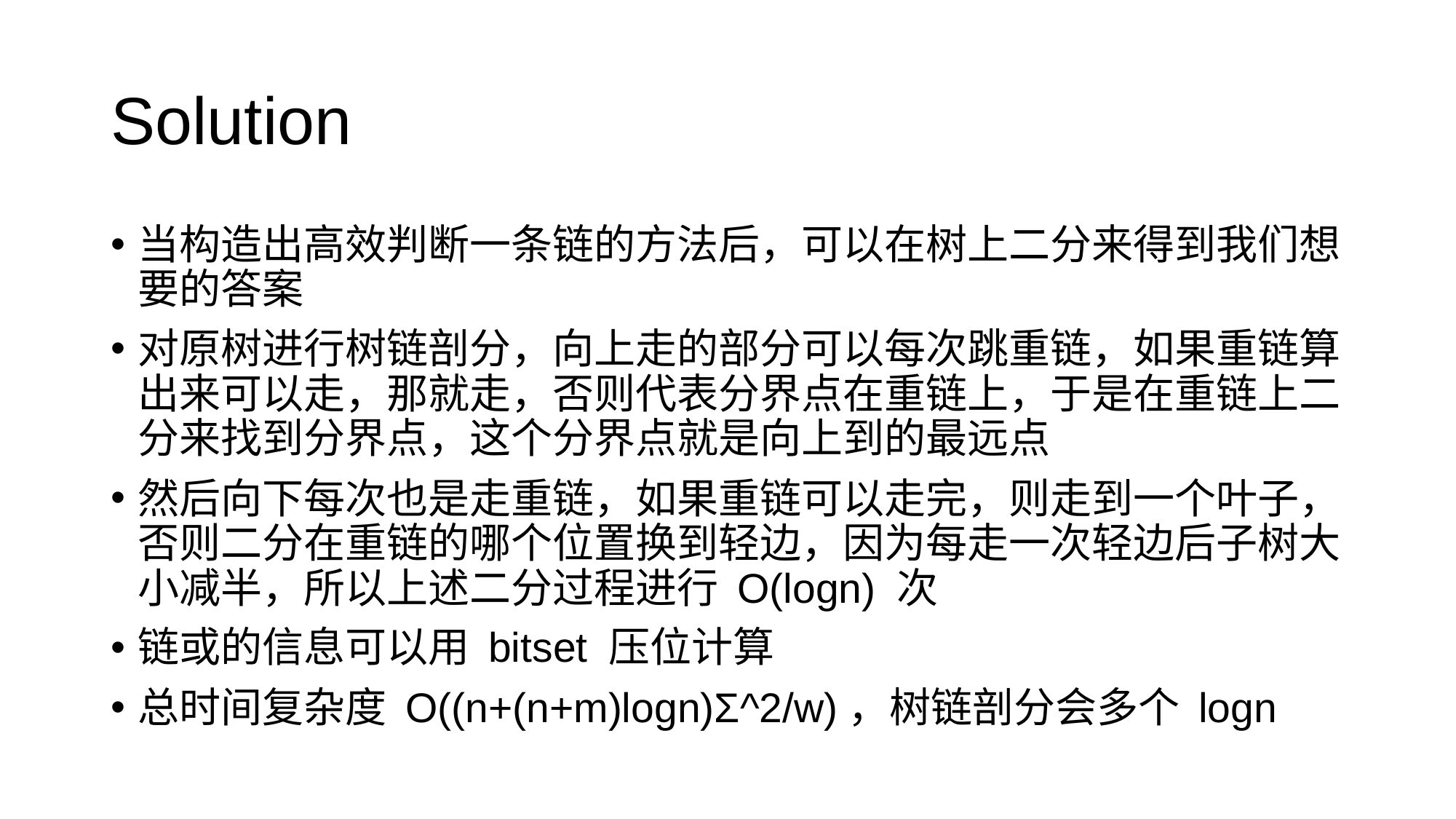

# Solution
当构造出高效判断一条链的方法后，可以在树上二分来得到我们想要的答案
对原树进行树链剖分，向上走的部分可以每次跳重链，如果重链算出来可以走，那就走，否则代表分界点在重链上，于是在重链上二分来找到分界点，这个分界点就是向上到的最远点
然后向下每次也是走重链，如果重链可以走完，则走到一个叶子，否则二分在重链的哪个位置换到轻边，因为每走一次轻边后子树大小减半，所以上述二分过程进行 O(logn) 次
链或的信息可以用 bitset 压位计算
总时间复杂度 O((n+(n+m)logn)Σ^2/w)，树链剖分会多个 logn